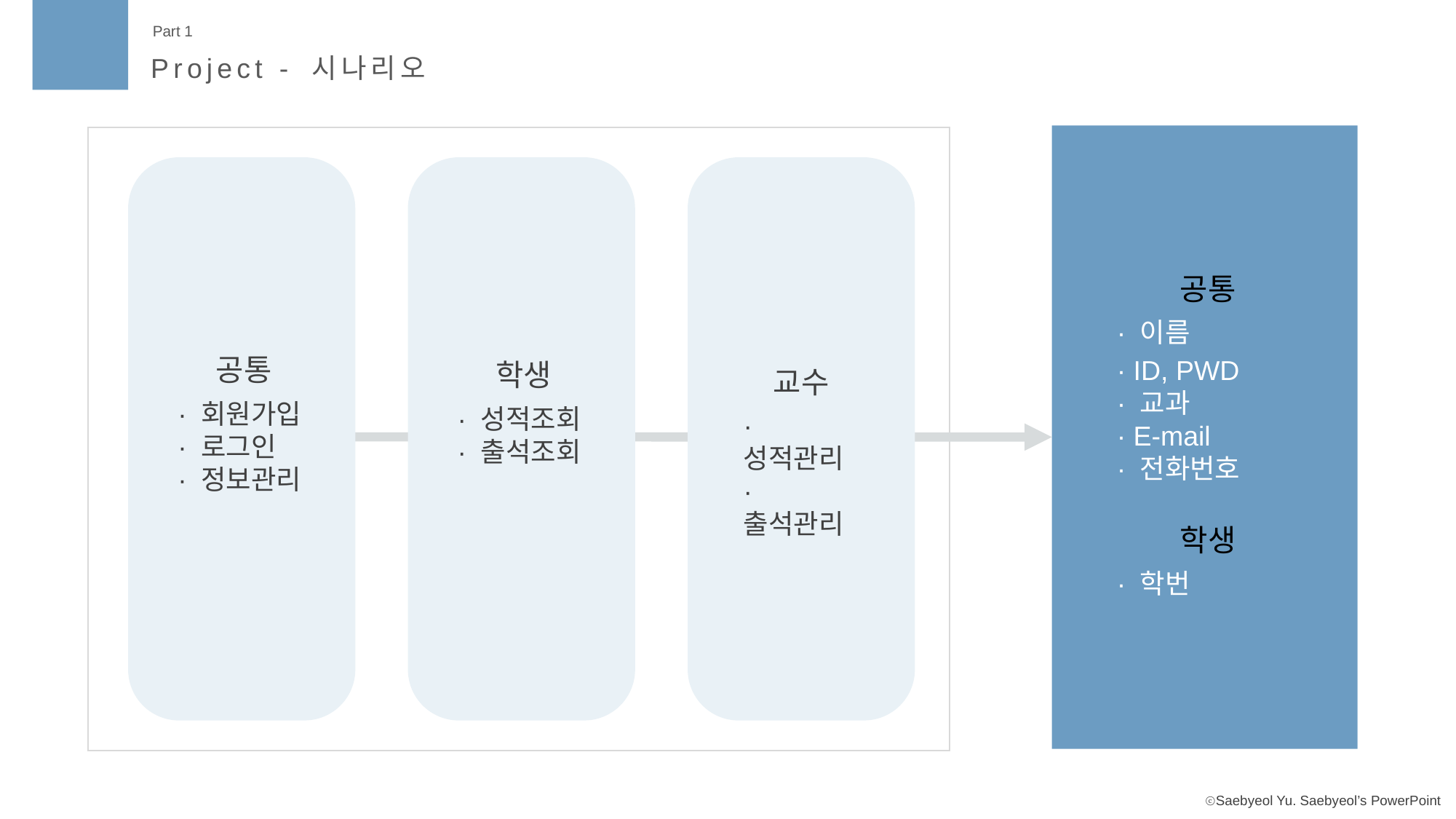

Part 1
Project - 시나리오

공통

· 이름

· ID, PWD
· 교과
· E-mail
· 전화번호

학생

· 학번
공통

· 회원가입
· 로그인
· 정보관리
학생

· 성적조회
· 출석조회
교수

· 성적관리
· 출석관리